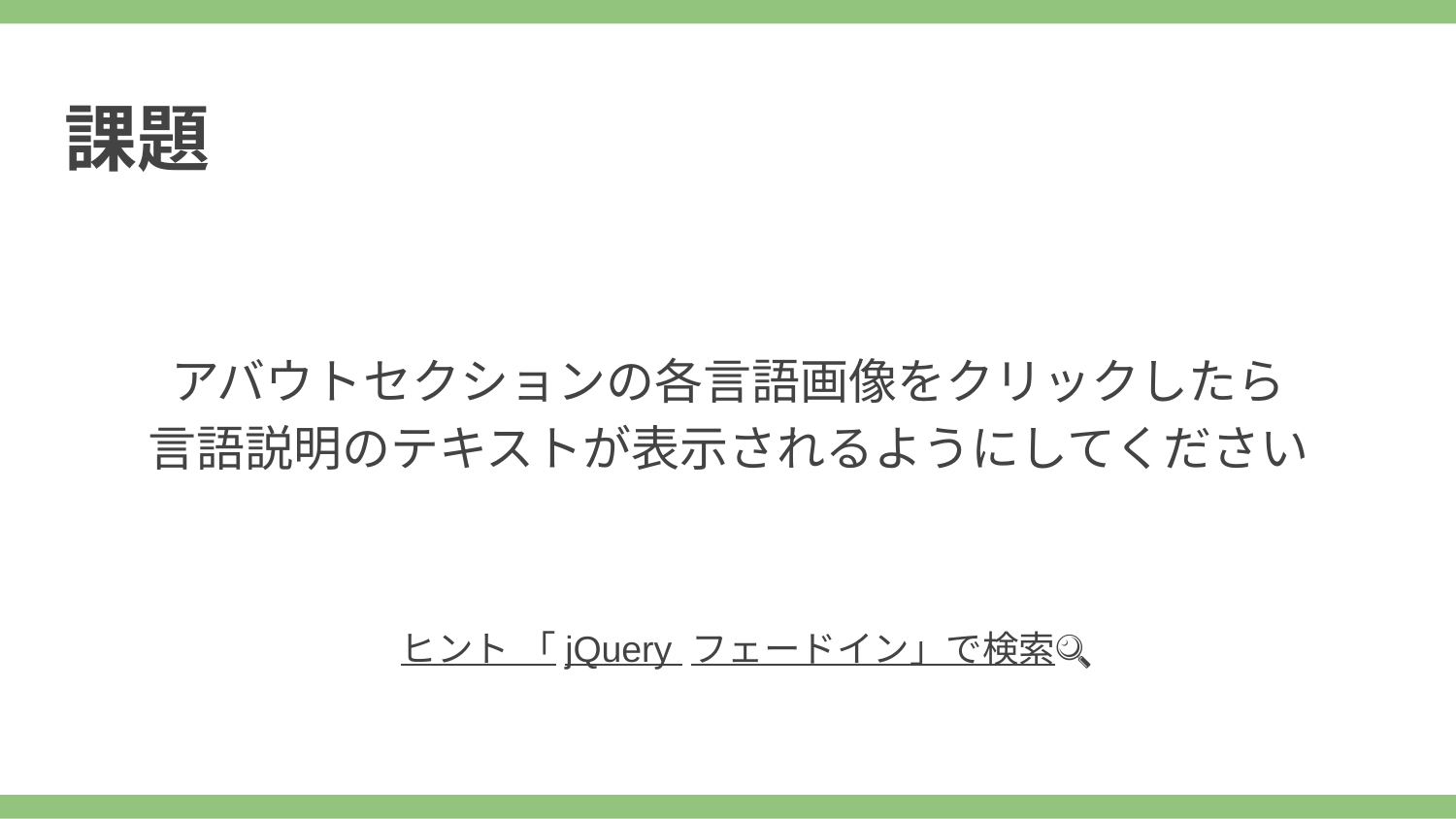

課題
アバウトセクションの各言語画像をクリックしたら
言語説明のテキストが表示されるようにしてください
ヒント 「jQuery フェードイン」で検索🔍